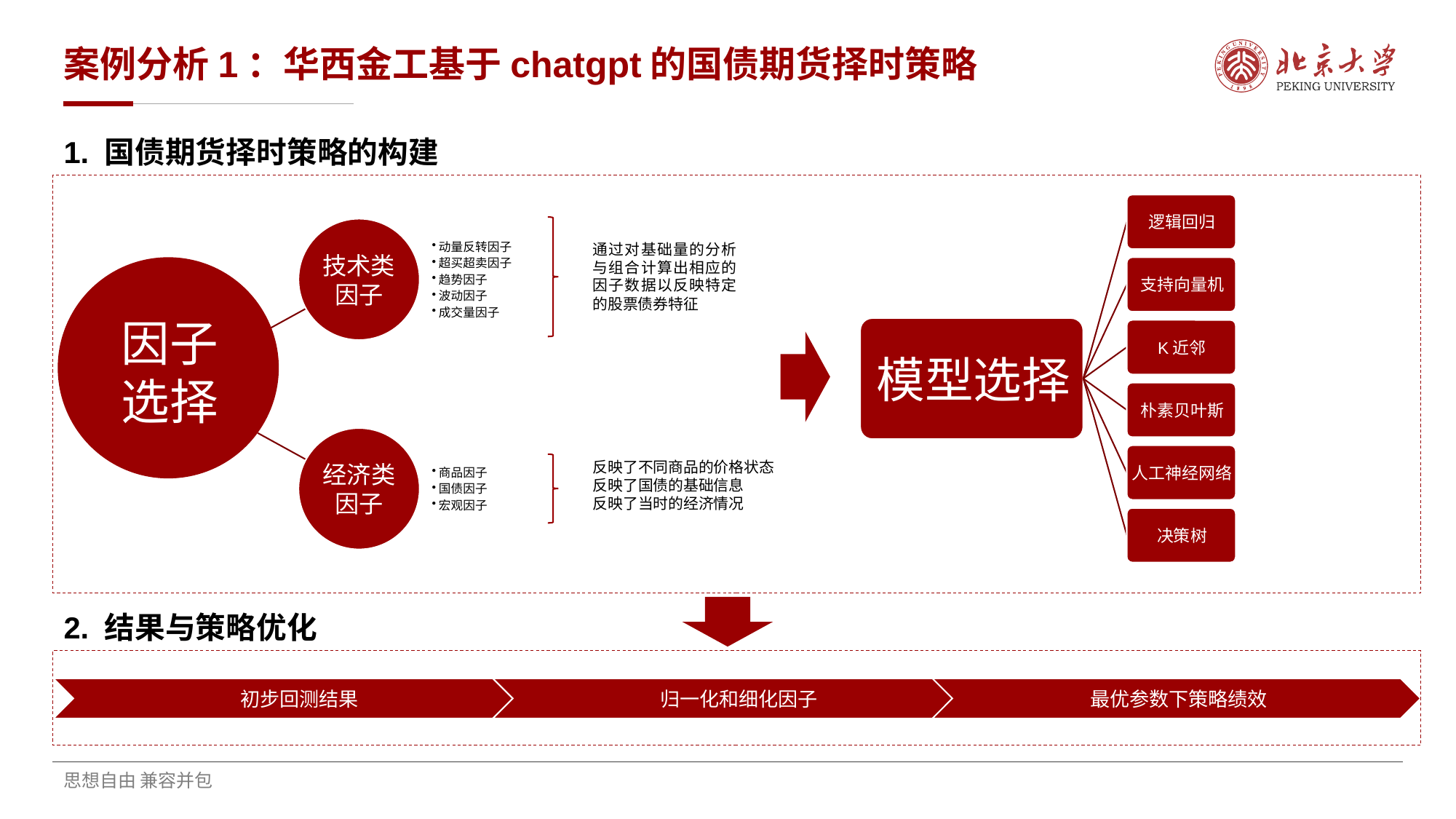

# 案例分析1：华西金工基于chatgpt的国债期货择时策略
1. 国债期货择时策略的构建

模型选择

逻辑回归

支持向量机

K近邻

朴素贝叶斯

人工神经网络

决策树

技术类因子
动量反转因子
超买超卖因子
趋势因子
波动因子
成交量因子
经济类因子
商品因子
国债因子
宏观因子
通过对基础量的分析与组合计算出相应的因子数据以反映特定的股票债券特征

因子
选择

反映了不同商品的价格状态
反映了国债的基础信息
反映了当时的经济情况

2. 结果与策略优化

初步回测结果
归一化和细化因子
最优参数下策略绩效